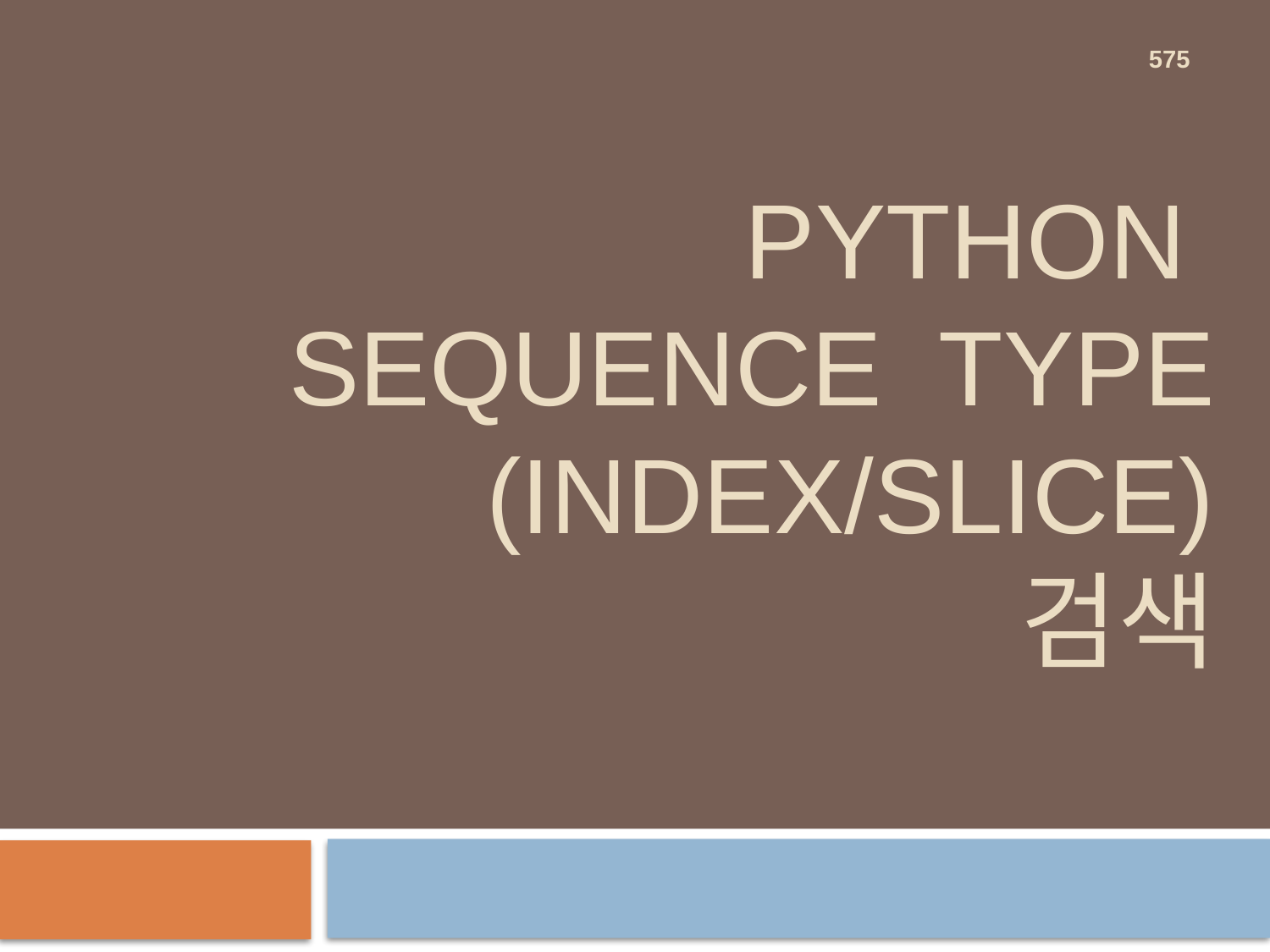

575
# Python Sequence  type (Index/slice) 검색